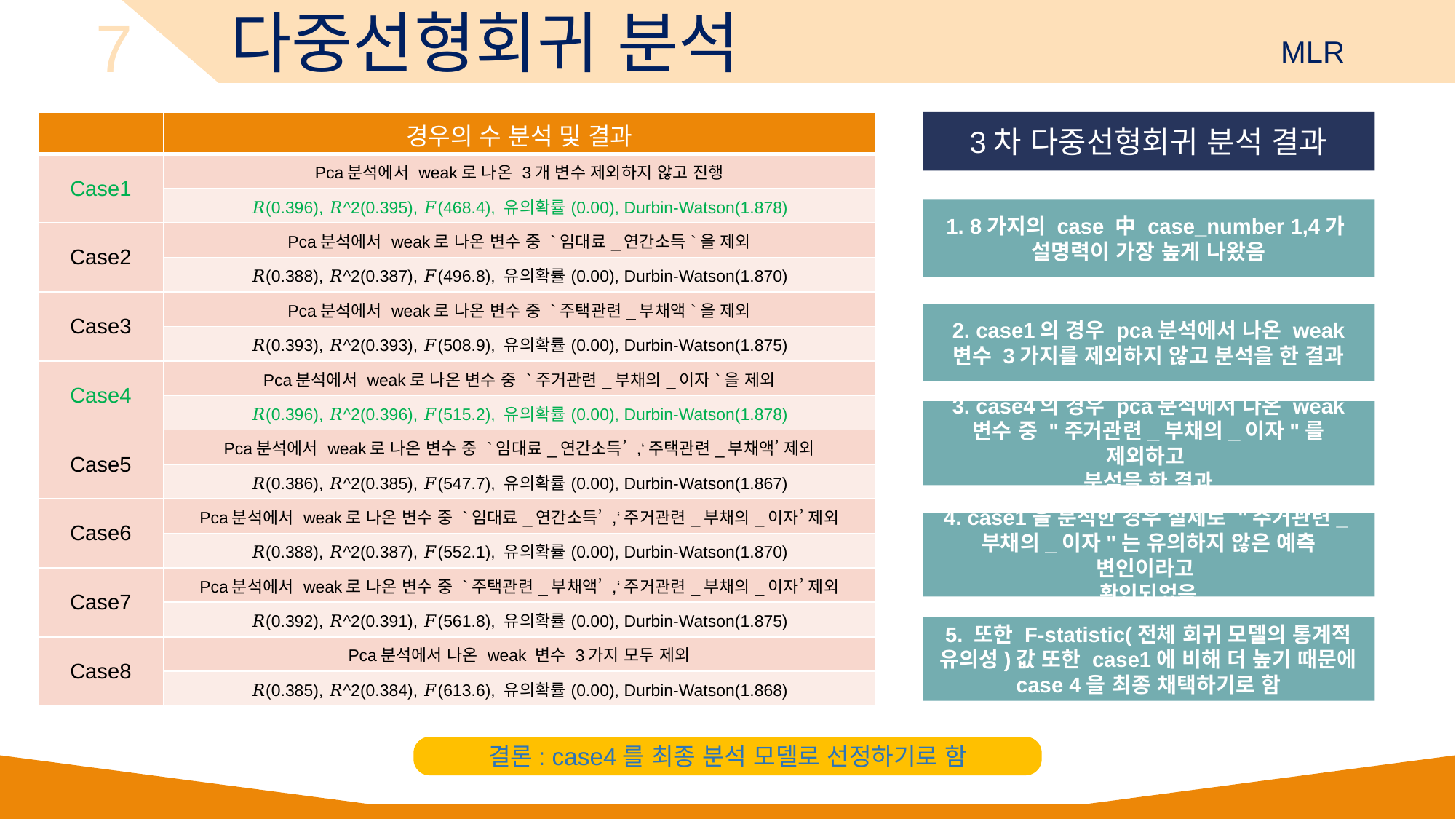

7

다중선형회귀 분석
MLR
|  | 경우의 수 분석 및 결과 |
| --- | --- |
| Case1 | Pca분석에서 weak로 나온 3개 변수 제외하지 않고 진행 |
|  | 𝑅(0.396), 𝑅^2(0.395), 𝐹(468.4), 유의확률(0.00), Durbin-Watson(1.878) |
| Case2 | Pca분석에서 weak로 나온 변수 중 `임대료\_연간소득`을 제외 |
|  | 𝑅(0.388), 𝑅^2(0.387), 𝐹(496.8), 유의확률(0.00), Durbin-Watson(1.870) |
| Case3 | Pca분석에서 weak로 나온 변수 중 `주택관련\_부채액`을 제외 |
|  | 𝑅(0.393), 𝑅^2(0.393), 𝐹(508.9), 유의확률(0.00), Durbin-Watson(1.875) |
| Case4 | Pca분석에서 weak로 나온 변수 중 `주거관련\_부채의\_이자`을 제외 |
|  | 𝑅(0.396), 𝑅^2(0.396), 𝐹(515.2), 유의확률(0.00), Durbin-Watson(1.878) |
| Case5 | Pca분석에서 weak로 나온 변수 중 `임대료\_연간소득’ ,‘주택관련\_부채액’ 제외 |
|  | 𝑅(0.386), 𝑅^2(0.385), 𝐹(547.7), 유의확률(0.00), Durbin-Watson(1.867) |
| Case6 | Pca분석에서 weak로 나온 변수 중 `임대료\_연간소득’ ,‘주거관련\_부채의\_이자’ 제외 |
|  | 𝑅(0.388), 𝑅^2(0.387), 𝐹(552.1), 유의확률(0.00), Durbin-Watson(1.870) |
| Case7 | Pca분석에서 weak로 나온 변수 중 `주택관련\_부채액’ ,‘주거관련\_부채의\_이자’ 제외 |
|  | 𝑅(0.392), 𝑅^2(0.391), 𝐹(561.8), 유의확률(0.00), Durbin-Watson(1.875) |
| Case8 | Pca분석에서 나온 weak 변수 3가지 모두 제외 |
|  | 𝑅(0.385), 𝑅^2(0.384), 𝐹(613.6), 유의확률(0.00), Durbin-Watson(1.868) |
3차 다중선형회귀 분석 결과
1. 8가지의 case 中 case_number 1,4가
설명력이 가장 높게 나왔음
2. case1의 경우 pca분석에서 나온 weak 변수 3가지를 제외하지 않고 분석을 한 결과
3. case4의 경우 pca분석에서 나온 weak 변수 중 "주거관련_부채의_이자"를 제외하고
분석을 한 결과
4. case1을 분석한 경우 실제로 "주거관련_부채의_이자"는 유의하지 않은 예측 변인이라고
확인되었음
5. 또한 F-statistic(전체 회귀 모델의 통계적 유의성)값 또한 case1에 비해 더 높기 때문에 case 4을 최종 채택하기로 함
결론: case4를 최종 분석 모델로 선정하기로 함